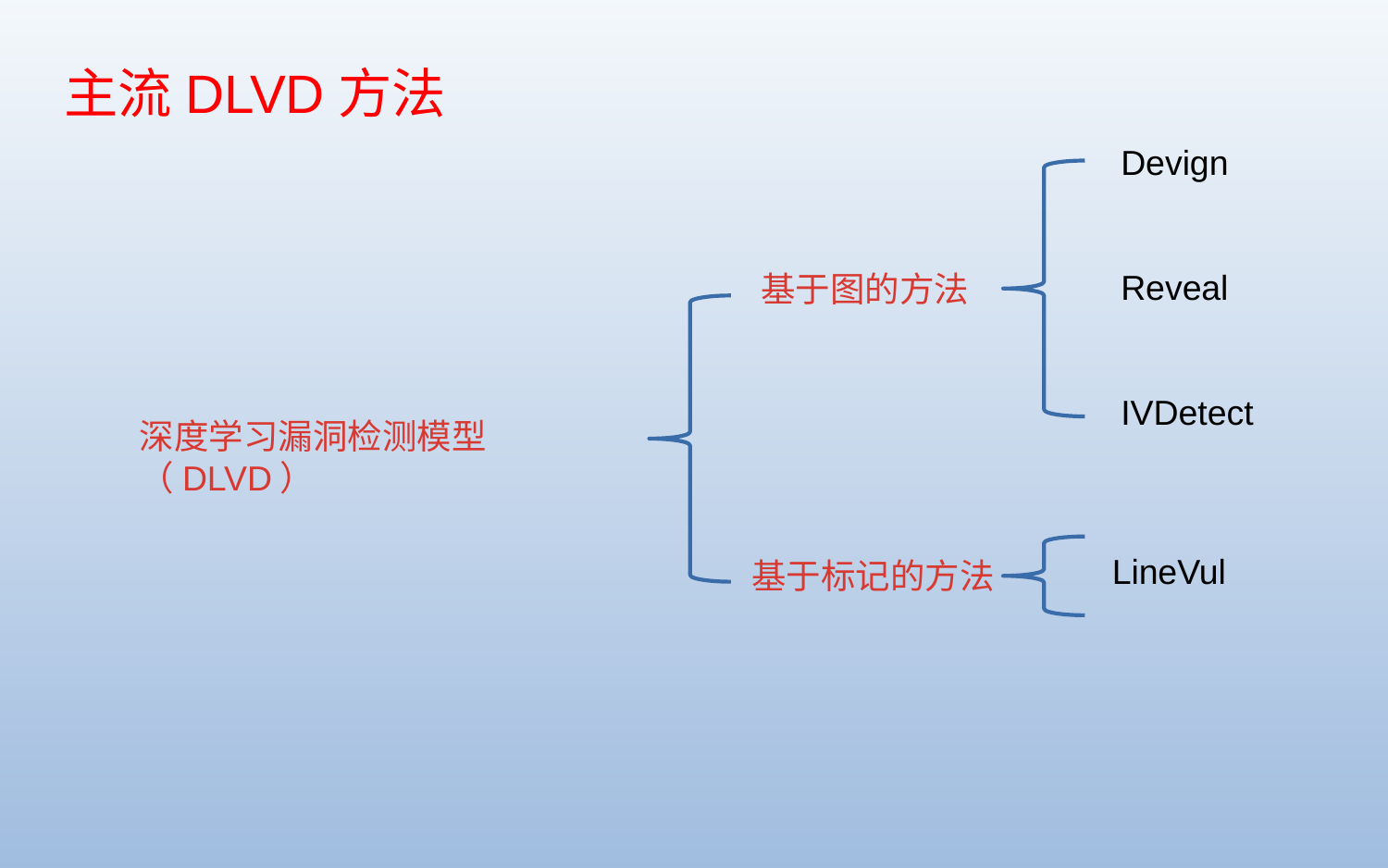

主流DLVD方法
Devign

Reveal

IVDetect

 基于图的方法

深度学习漏洞检测模型（DLVD）

LineVul
基于标记的方法